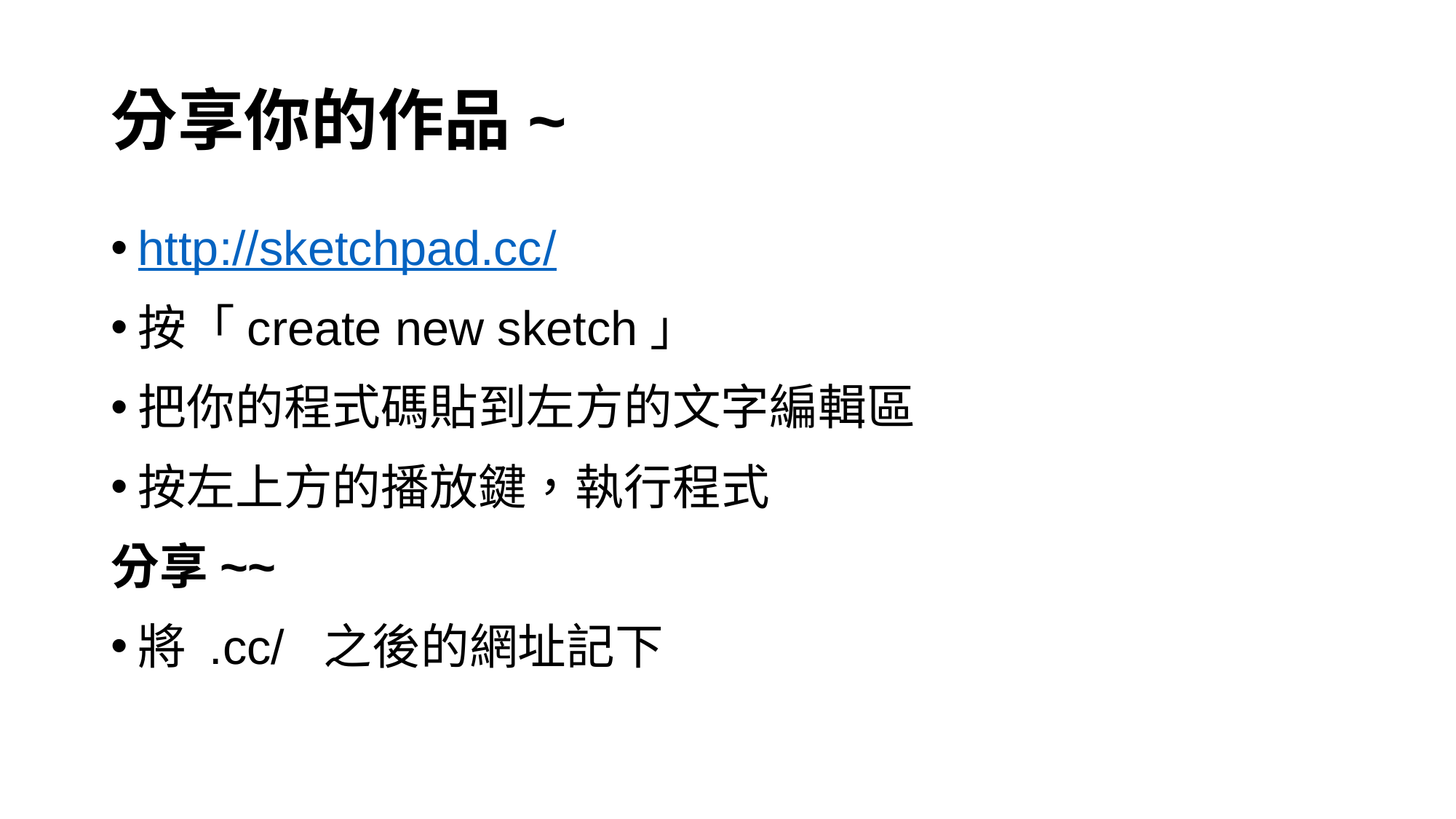

# 分享你的作品~
http://sketchpad.cc/
按「create new sketch」
把你的程式碼貼到左方的文字編輯區
按左上方的播放鍵，執行程式
分享~~
將 .cc/  之後的網址記下